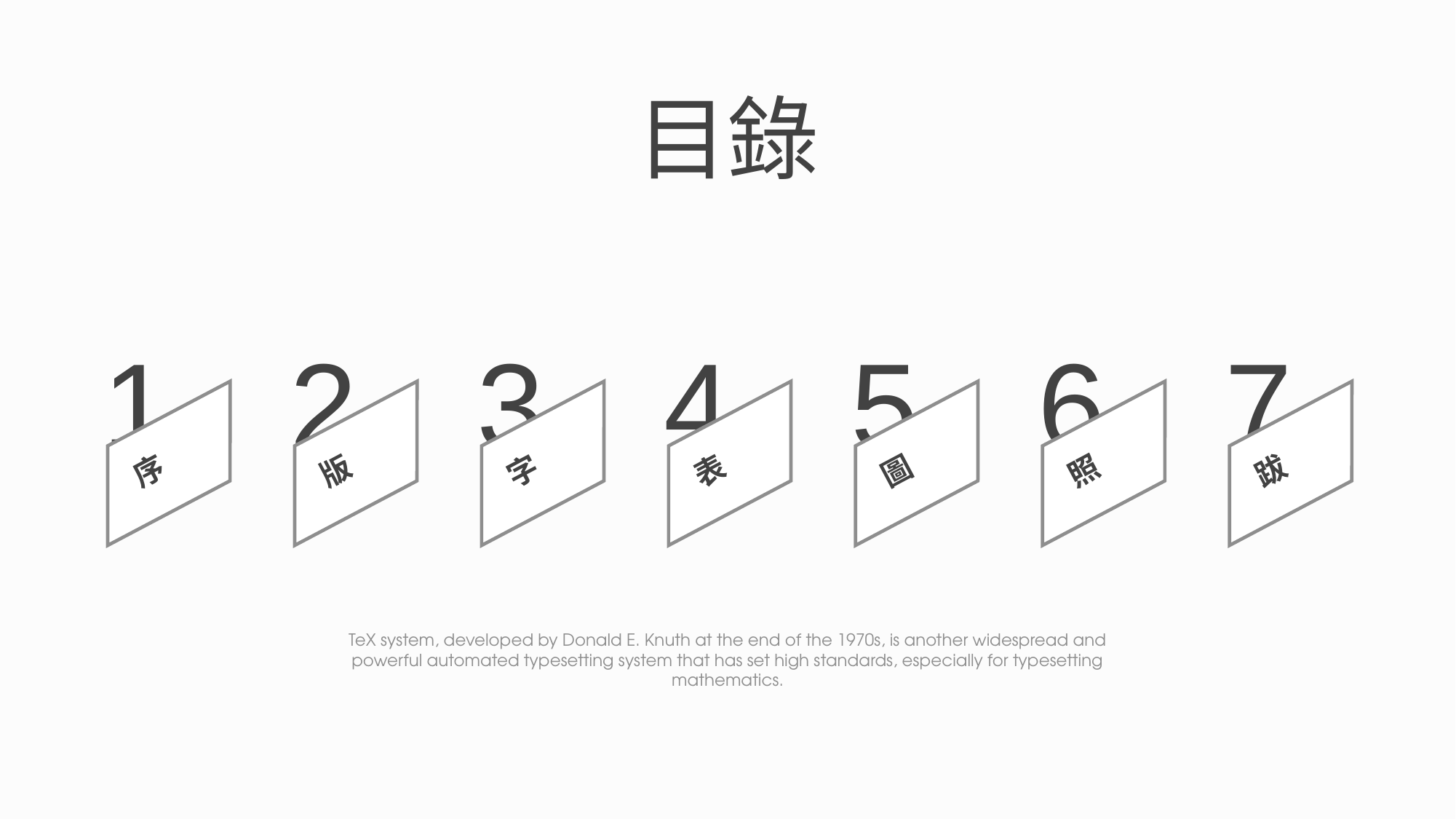

目錄
1

序
2

版
3

字
4

表
5

圖
6

照
7

跋
TeX system, developed by Donald E. Knuth at the end of the 1970s, is another widespread and powerful automated typesetting system that has set high standards, especially for typesetting mathematics.